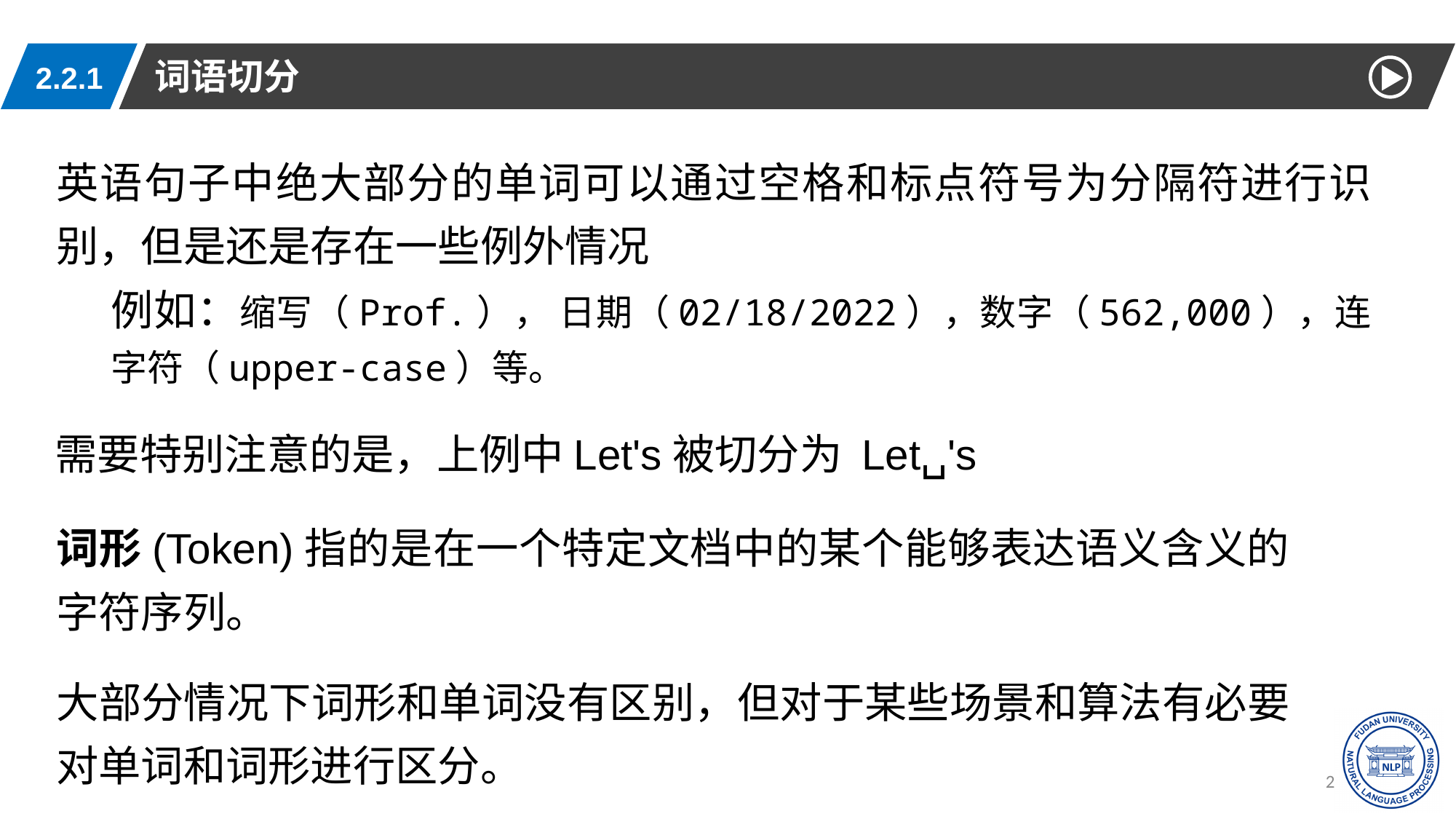

词语切分
2.2.1

英语句子中绝大部分的单词可以通过空格和标点符号为分隔符进行识别，但是还是存在一些例外情况
例如：缩写（Prof.）， 日期（02/18/2022），数字（562,000），连字符（upper-case）等。
需要特别注意的是，上例中Let's被切分为 Let␣'s
词形(Token)指的是在一个特定文档中的某个能够表达语义含义的字符序列。
大部分情况下词形和单词没有区别，但对于某些场景和算法有必要对单词和词形进行区分。
24